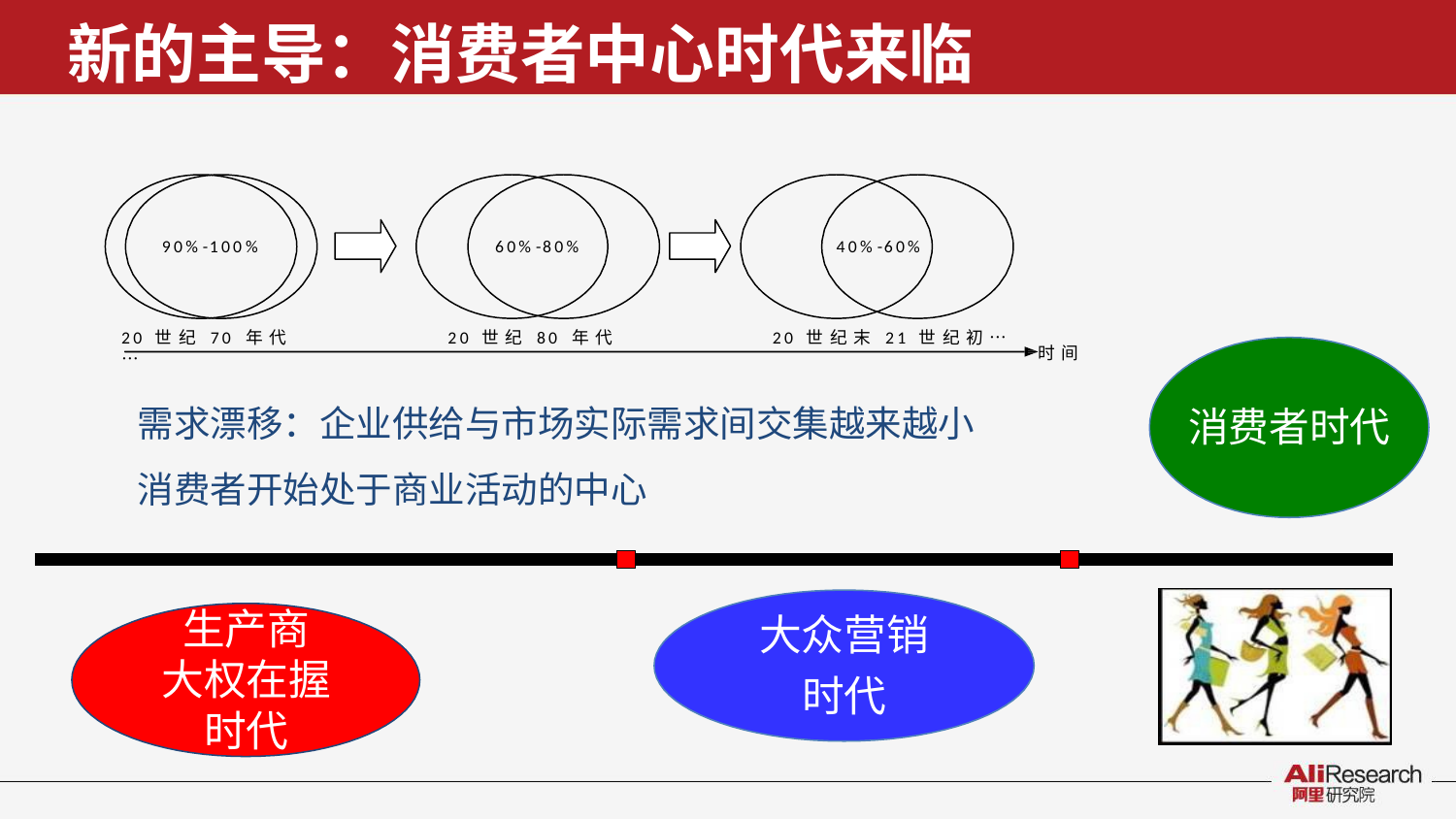

# 新的主导：消费者中心时代来临

90%-100%
60%-80%
40%-60%
20 世纪 70  年代	20 世纪 80  年代	20 世纪末 21 世纪初……
需求漂移：企业供给与市场实际需求间交集越来越小 消费者开始处于商业活动的中心

时间

消费者时代

大众营销 时代
生产商 大权在握 时代